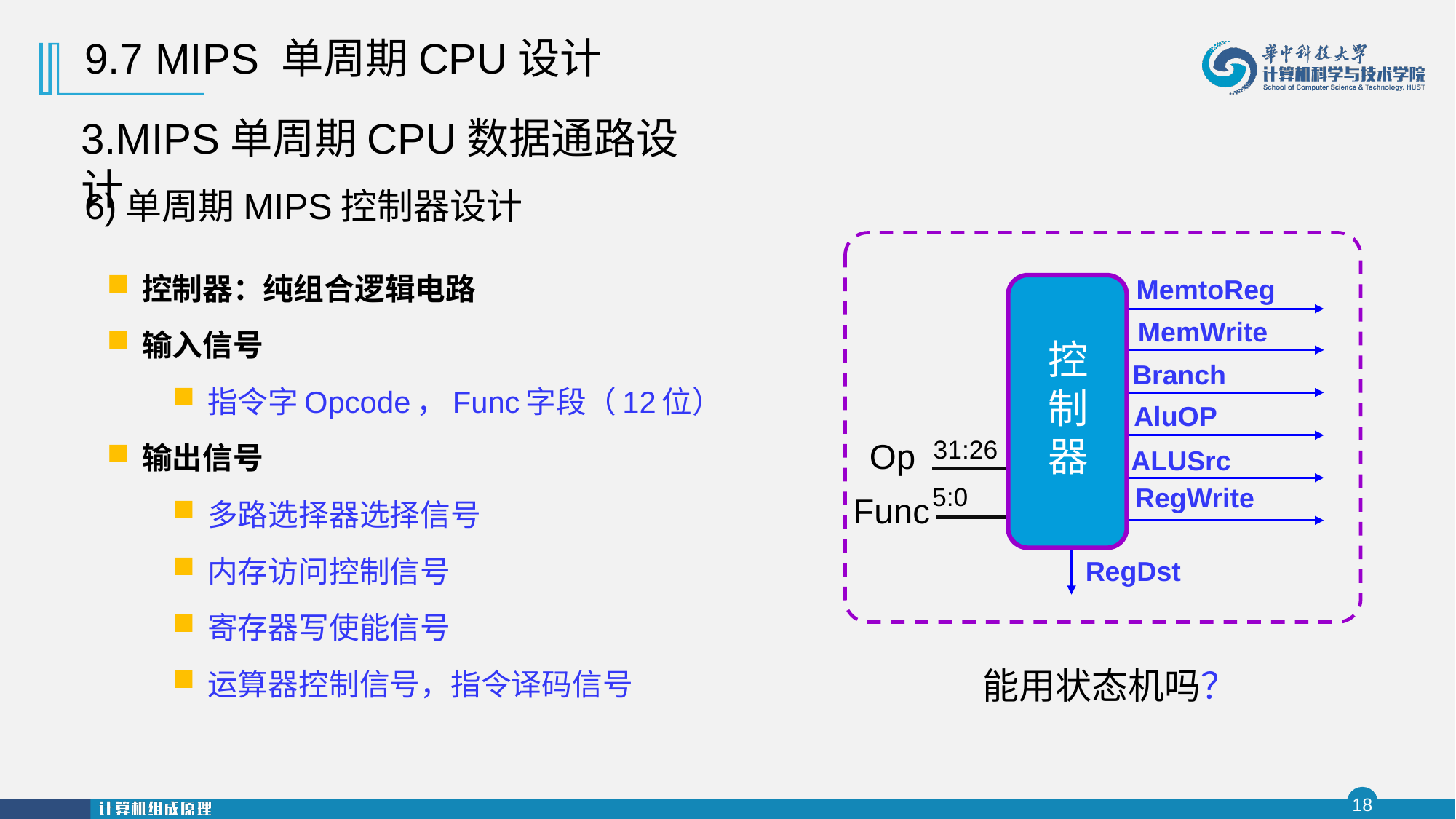

9.7 MIPS 单周期CPU设计
3.MIPS单周期CPU数据通路设计
6)单周期MIPS控制器设计

MemtoReg

控
制
器
Op
Func
MemWrite
Branch
AluOP
31:26
ALUSrc
5:0
RegWrite
RegDst
控制器：纯组合逻辑电路
输入信号
指令字Opcode，Func字段（12位）
输出信号
多路选择器选择信号
内存访问控制信号
寄存器写使能信号
运算器控制信号，指令译码信号

 能用状态机吗？